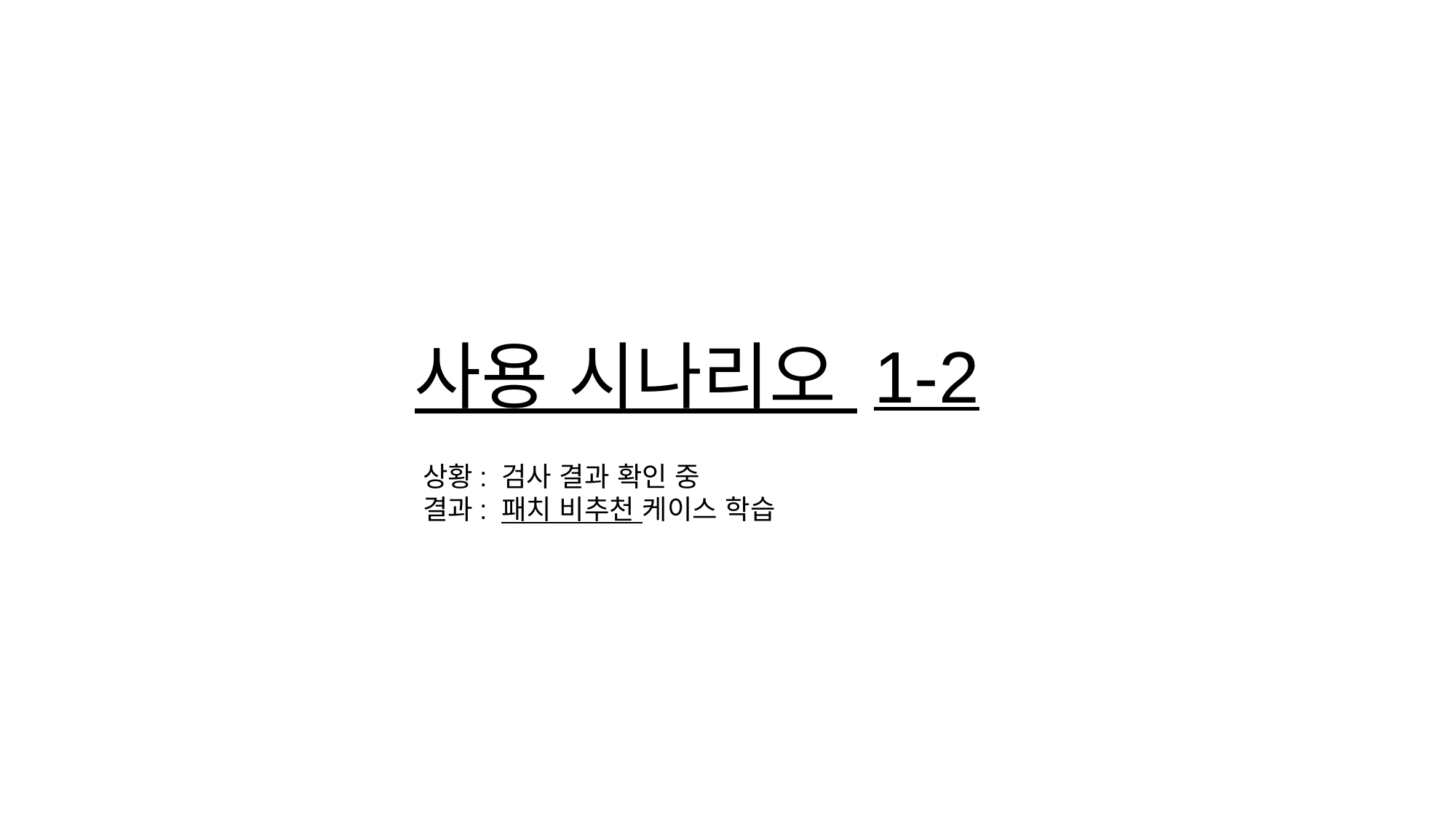

사용 시나리오 1-2
상황: 검사 결과 확인 중
결과: 패치 비추천 케이스 학습